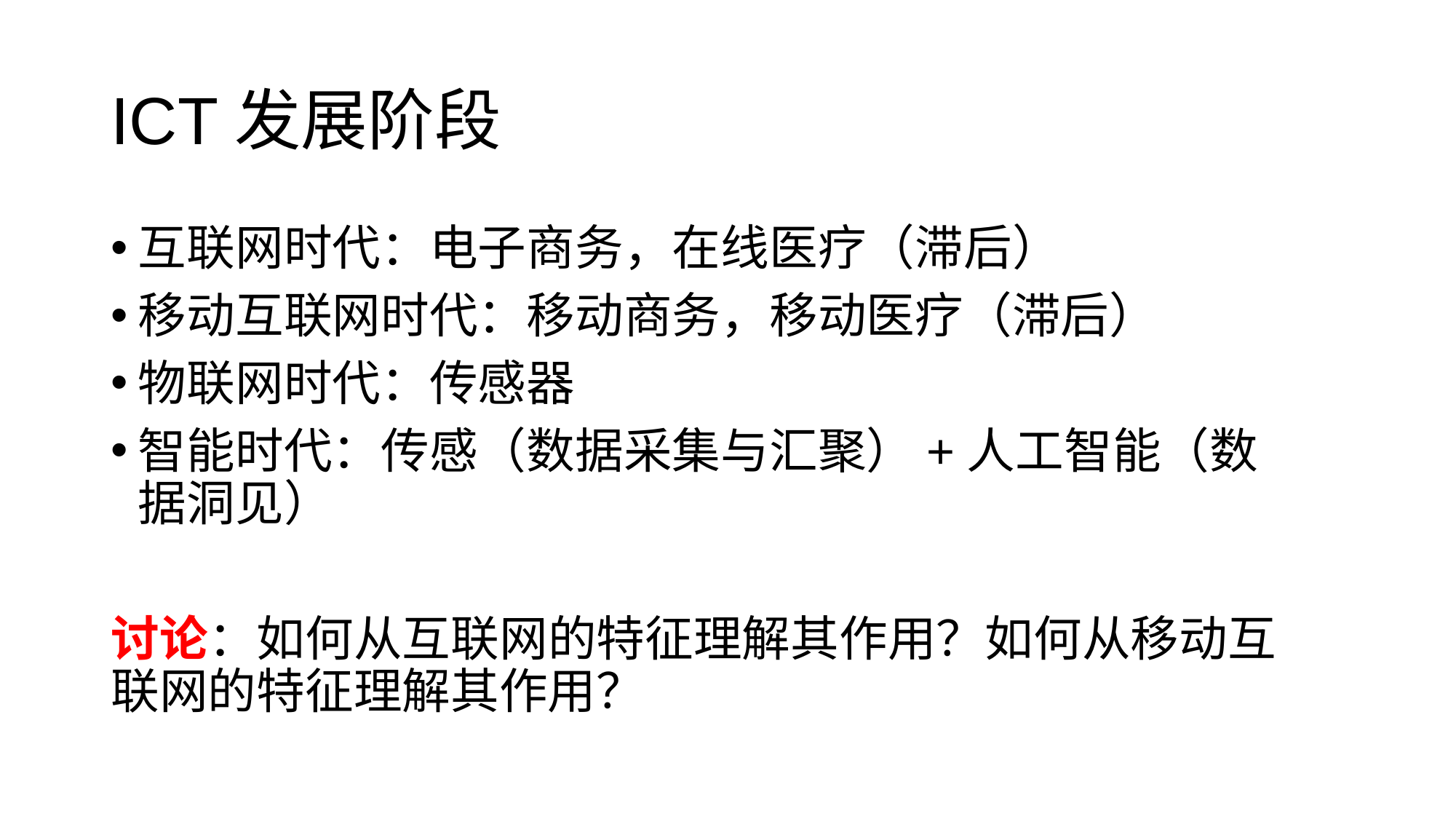

# ICT发展阶段
互联网时代：电子商务，在线医疗（滞后）
移动互联网时代：移动商务，移动医疗（滞后）
物联网时代：传感器
智能时代：传感（数据采集与汇聚）+人工智能（数据洞见）

讨论：如何从互联网的特征理解其作用？如何从移动互联网的特征理解其作用？